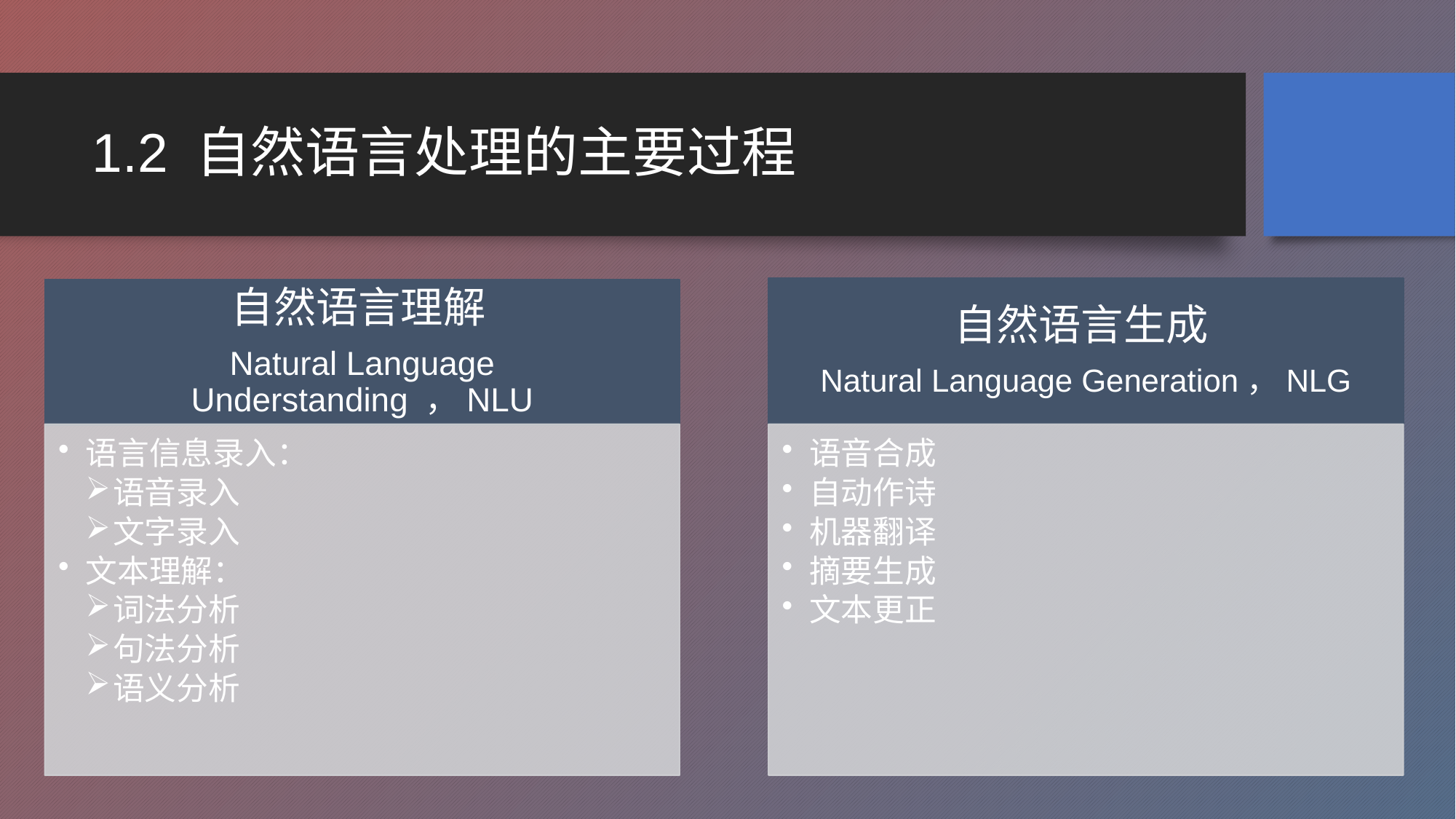

# 1.2 自然语言处理的主要过程
自然语言理解
Natural Language Understanding ，NLU
语言信息录入：
语音录入
文字录入
文本理解：
词法分析
句法分析
语义分析
自然语言生成
Natural Language Generation，NLG
语音合成
自动作诗
机器翻译
摘要生成
文本更正